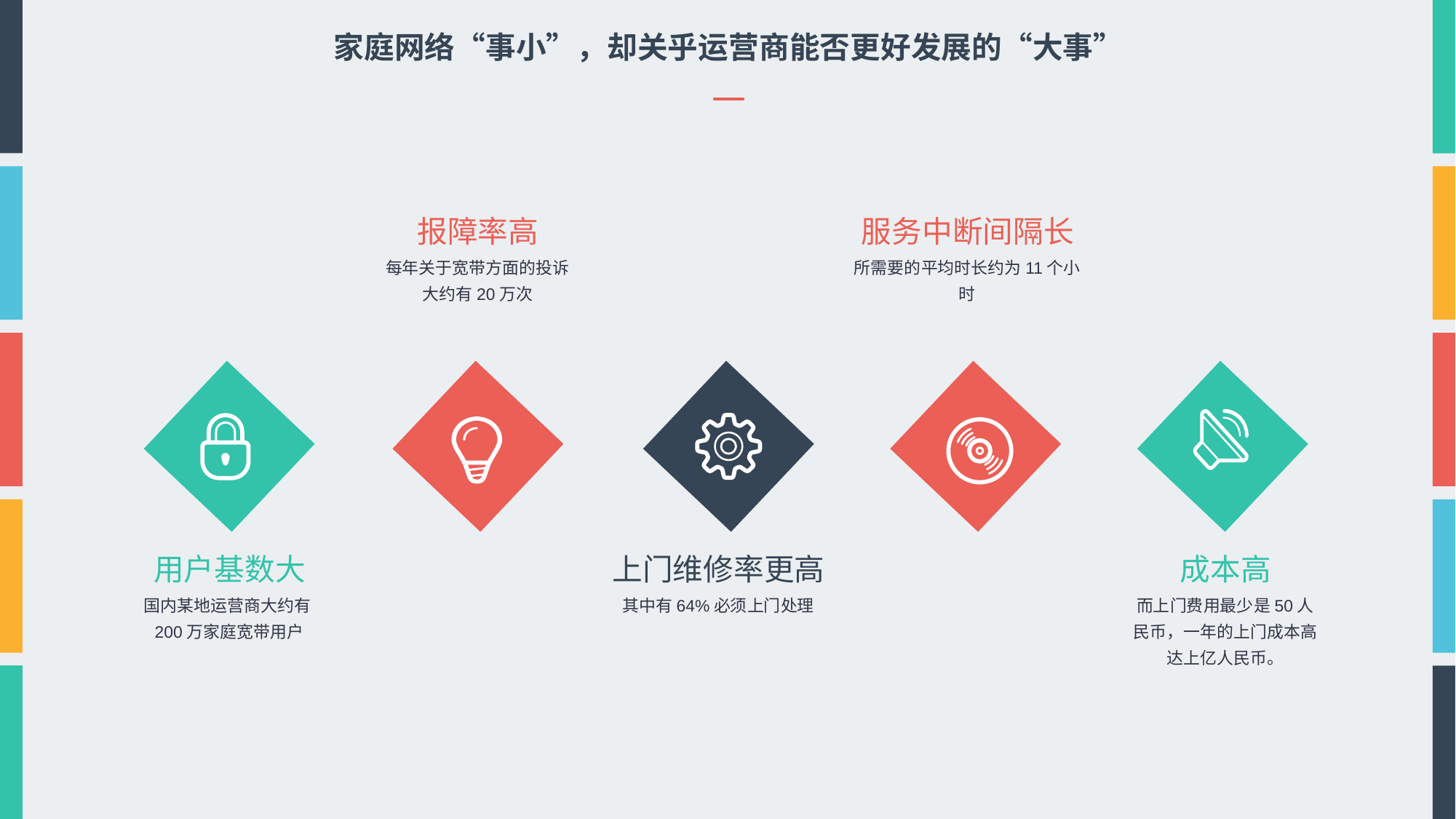

家庭网络“事小”，却关乎运营商能否更好发展的“大事”

服务中断间隔长
所需要的平均时长约为11个小时
报障率高
每年关于宽带方面的投诉大约有20万次

用户基数大
成本高
而上门费用最少是50人民币，一年的上门成本高达上亿人民币。
上门维修率更高
其中有64%必须上门处理
国内某地运营商大约有200万家庭宽带用户